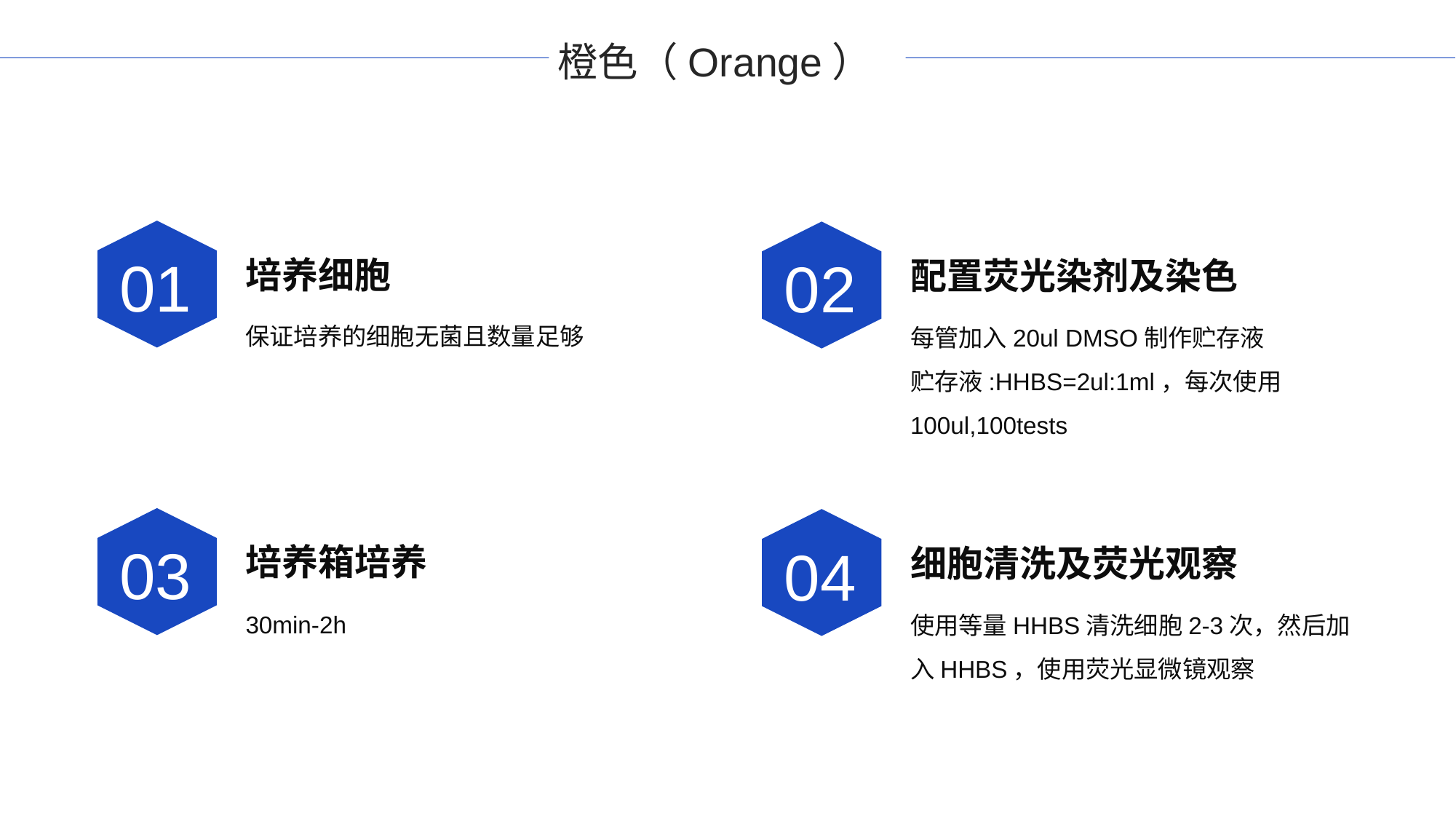

橙色（Orange）

01
02
培养细胞
配置荧光染剂及染色
保证培养的细胞无菌且数量足够
每管加入20ul DMSO制作贮存液
贮存液:HHBS=2ul:1ml，每次使用100ul,100tests

03
04
培养箱培养
细胞清洗及荧光观察
30min-2h
使用等量HHBS清洗细胞2-3次，然后加入HHBS，使用荧光显微镜观察